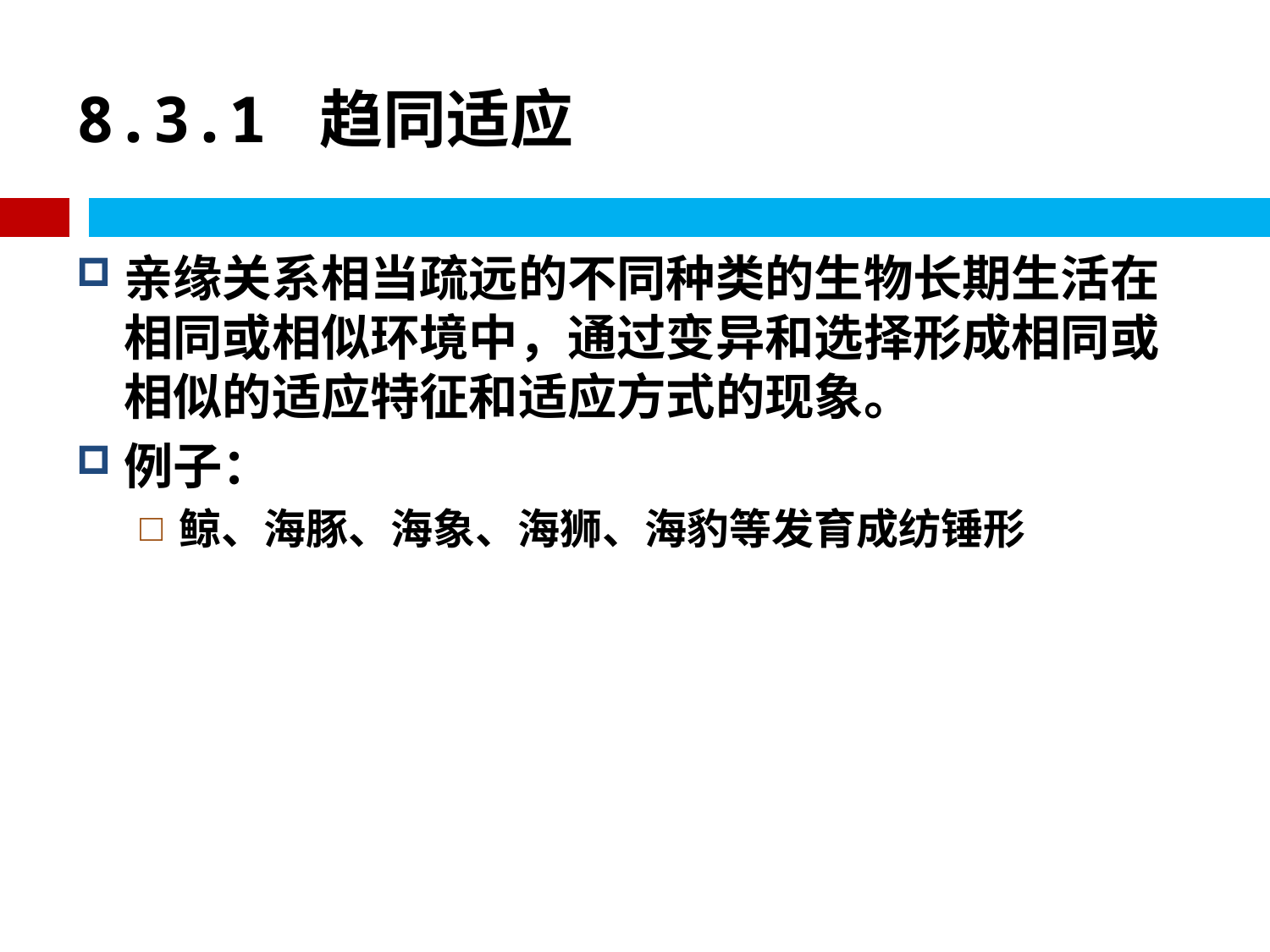

# 8.3.1 趋同适应
亲缘关系相当疏远的不同种类的生物长期生活在相同或相似环境中，通过变异和选择形成相同或相似的适应特征和适应方式的现象。
例子：
鲸、海豚、海象、海狮、海豹等发育成纺锤形